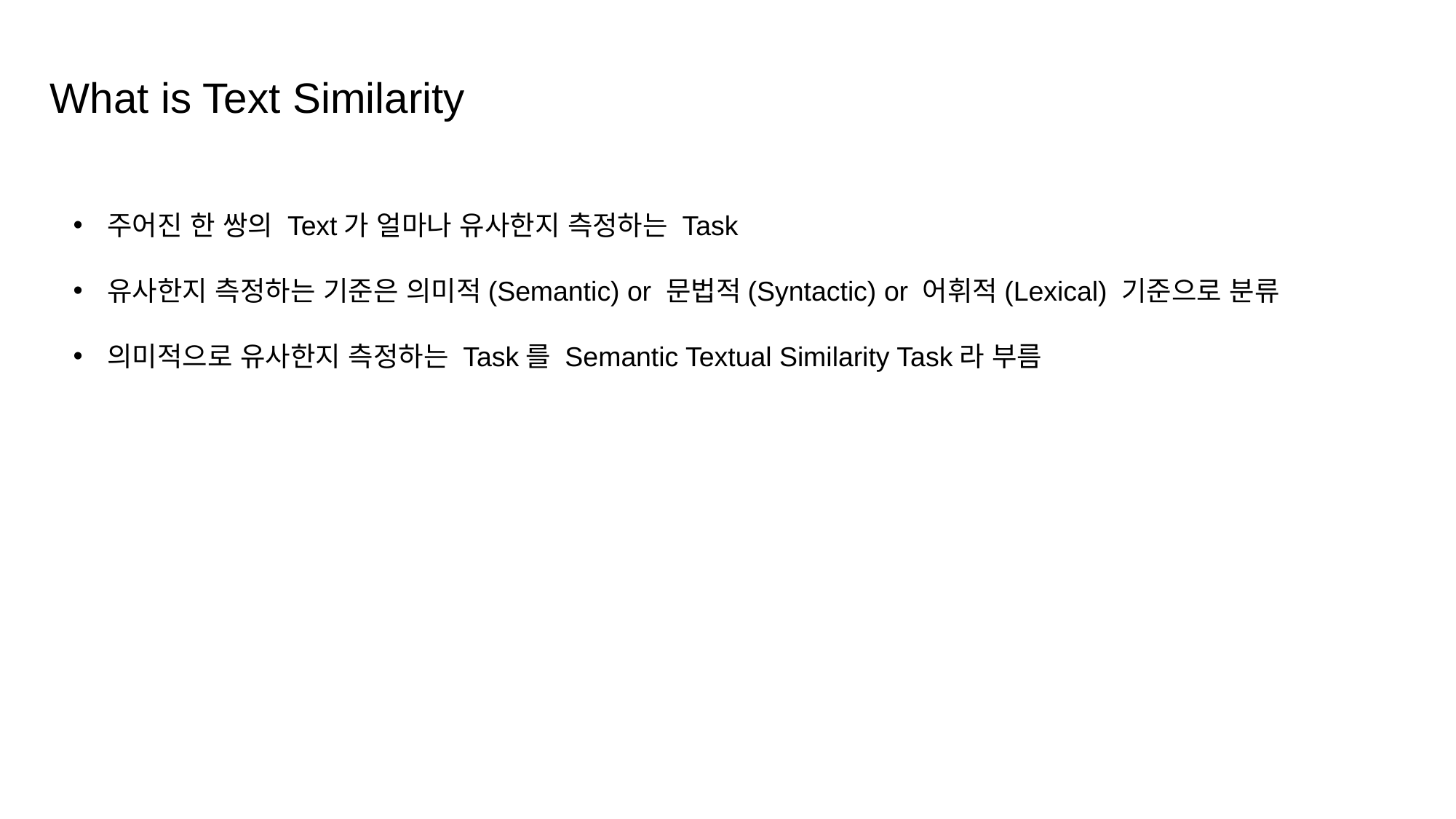

What is Text Similarity
주어진 한 쌍의 Text가 얼마나 유사한지 측정하는 Task
유사한지 측정하는 기준은 의미적(Semantic) or 문법적(Syntactic) or 어휘적(Lexical) 기준으로 분류
의미적으로 유사한지 측정하는 Task를 Semantic Textual Similarity Task라 부름